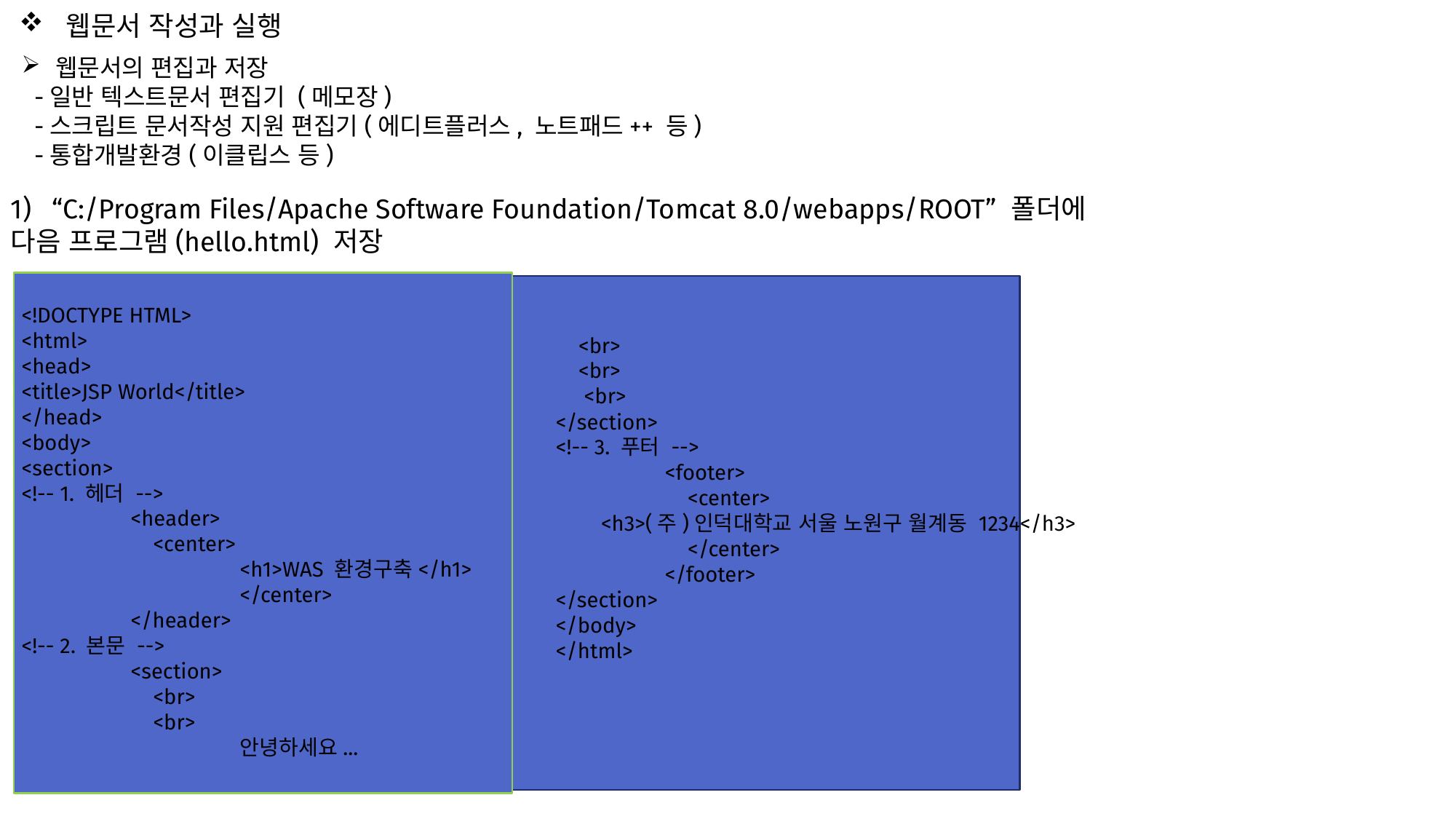

웹문서 작성과 실행
웹문서의 편집과 저장
  -일반 텍스트문서 편집기 (메모장)
  -스크립트 문서작성 지원 편집기(에디트플러스, 노트패드++ 등)
  -통합개발환경(이클립스 등)
“C:/Program Files/Apache Software Foundation/Tomcat 8.0/webapps/ROOT” 폴더에
다음 프로그램(hello.html) 저장

<!DOCTYPE HTML>
<html>
<head>
<title>JSP World</title>
</head>
<body>
<section>
<!-- 1. 헤더 -->
	<header>
	    <center>
		<h1>WAS 환경구축</h1>
		</center>
	</header>
<!-- 2. 본문 -->
	<section>
	    <br>
	    <br>
		안녕하세요...

    <br>
    <br>
     <br>
</section>
<!-- 3. 푸터 -->
	<footer>
	    <center>
        <h3>(주)인덕대학교 서울 노원구 월계동 1234</h3>
	    </center>
	</footer>
</section>
</body>
</html>